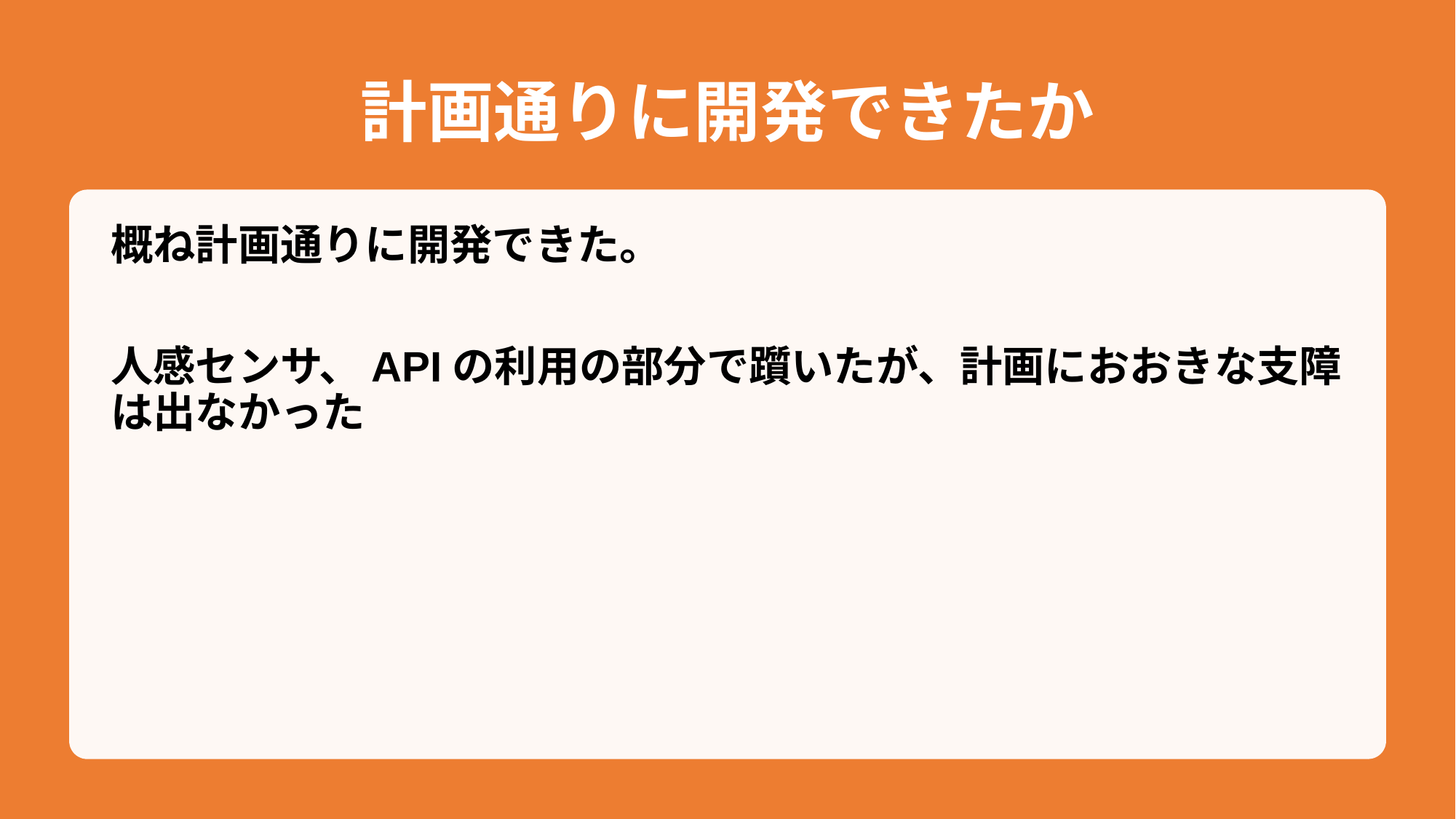

# 計画通りに開発できたか

概ね計画通りに開発できた。

人感センサ、APIの利用の部分で躓いたが、計画におおきな支障は出なかった